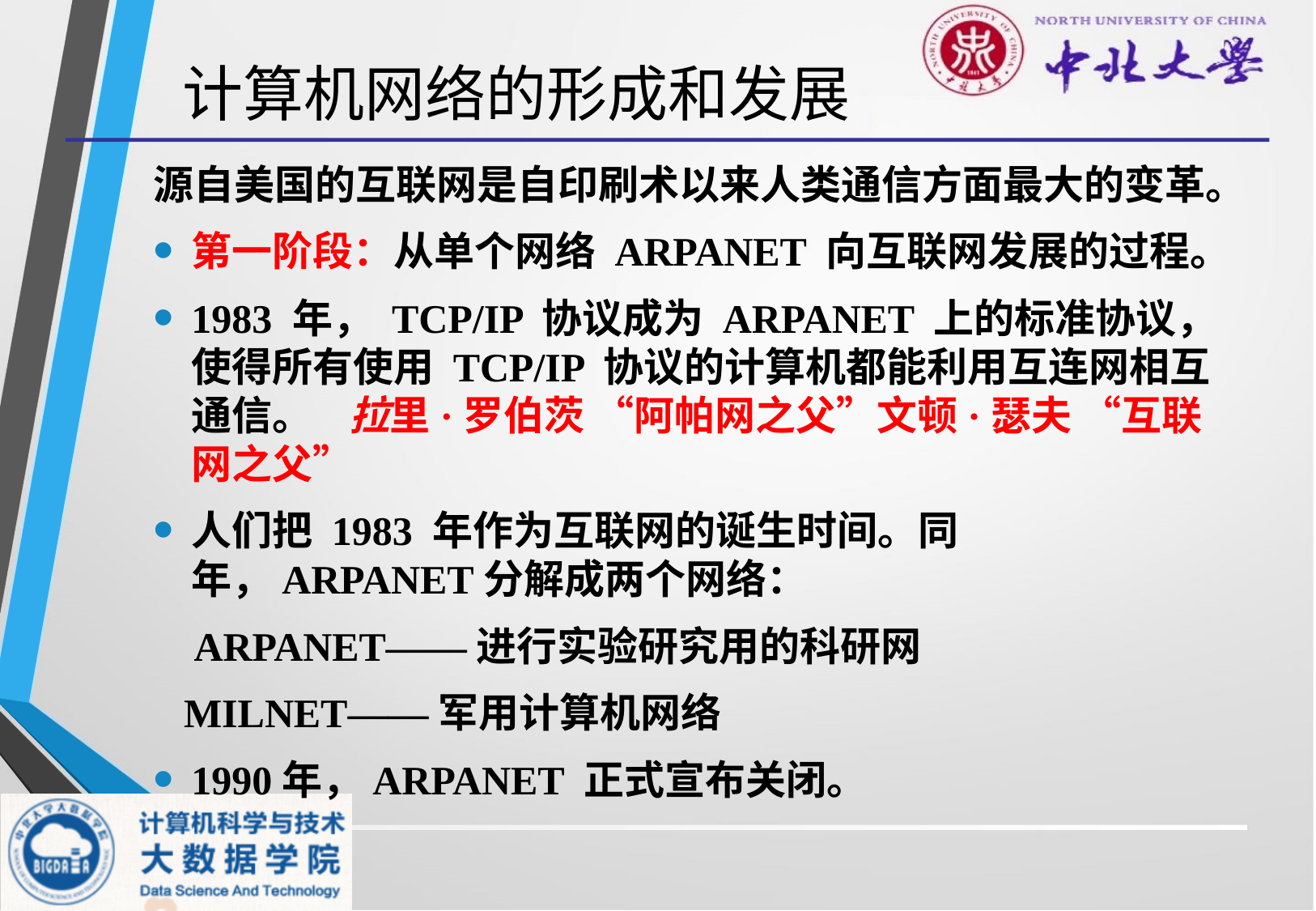

# 计算机网络的形成和发展
源自美国的互联网是自印刷术以来人类通信方面最大的变革。
第一阶段：从单个网络 ARPANET 向互联网发展的过程。
1983 年， TCP/IP 协议成为 ARPANET 上的标准协议，使得所有使用 TCP/IP 协议的计算机都能利用互连网相互通信。    拉里·罗伯茨 “阿帕网之父”文顿·瑟夫 “互联网之父”
人们把 1983 年作为互联网的诞生时间。同年，ARPANET分解成两个网络：
    ARPANET——进行实验研究用的科研网
   MILNET——军用计算机网络
1990年，ARPANET 正式宣布关闭。

48